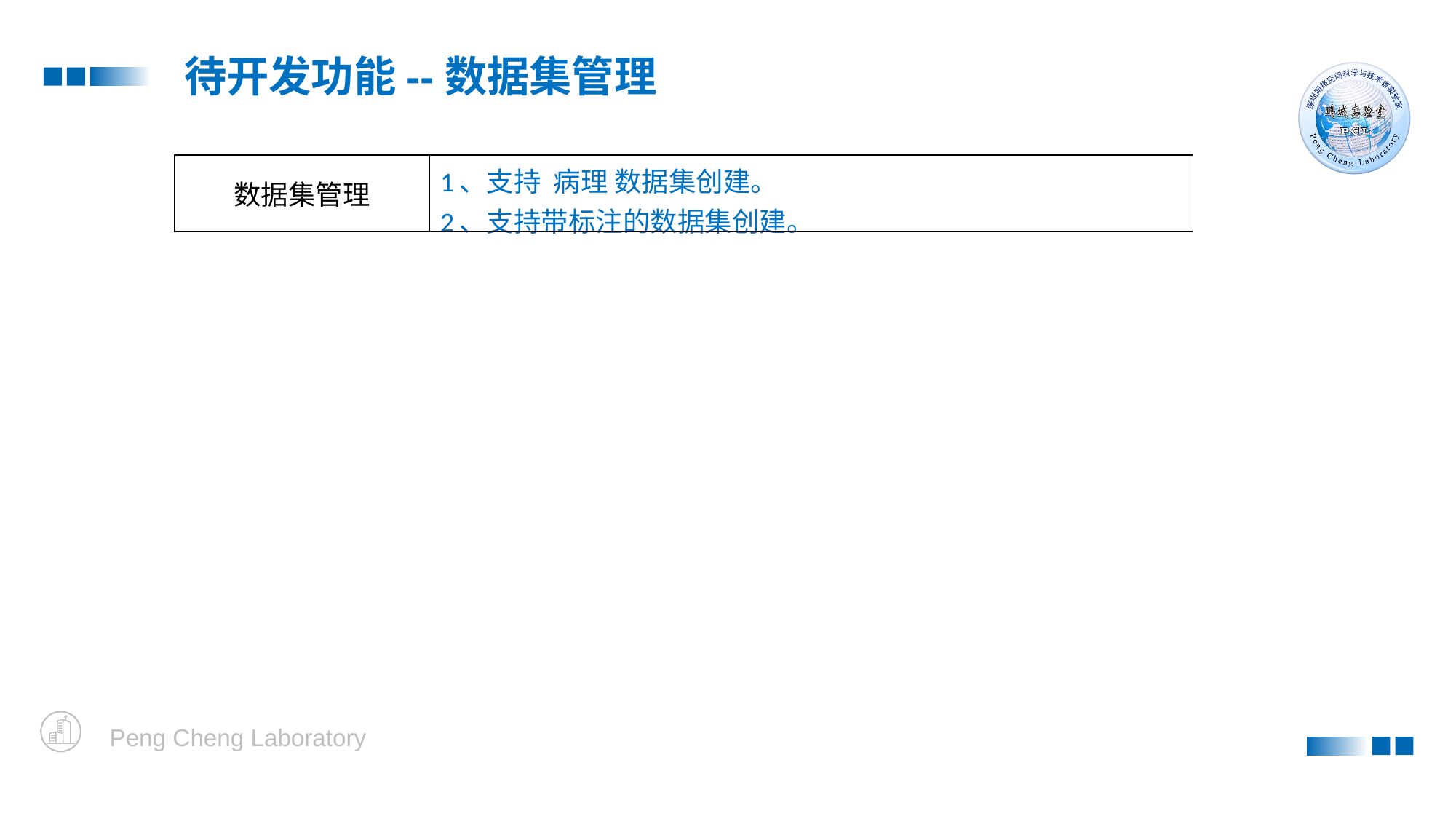

待开发功能--数据集管理
| 数据集管理 | 1、支持 病理 数据集创建。 2、支持带标注的数据集创建。 |
| --- | --- |